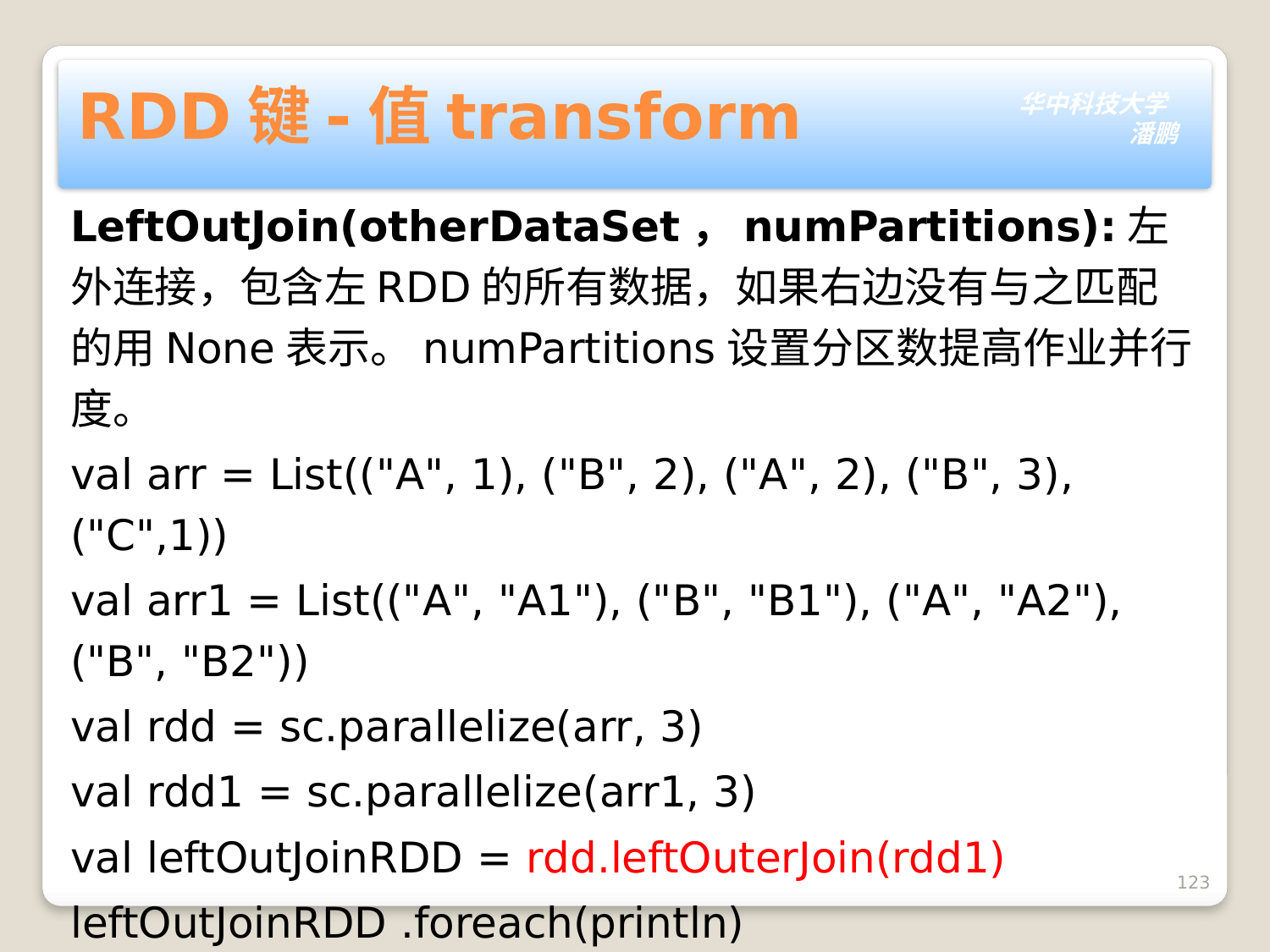

# RDD键-值transform
LeftOutJoin(otherDataSet，numPartitions):左外连接，包含左RDD的所有数据，如果右边没有与之匹配的用None表示。numPartitions设置分区数提高作业并行度。
val arr = List(("A", 1), ("B", 2), ("A", 2), ("B", 3),("C",1))
val arr1 = List(("A", "A1"), ("B", "B1"), ("A", "A2"), ("B", "B2"))
val rdd = sc.parallelize(arr, 3)
val rdd1 = sc.parallelize(arr1, 3)
val leftOutJoinRDD = rdd.leftOuterJoin(rdd1)
leftOutJoinRDD .foreach(println)
123